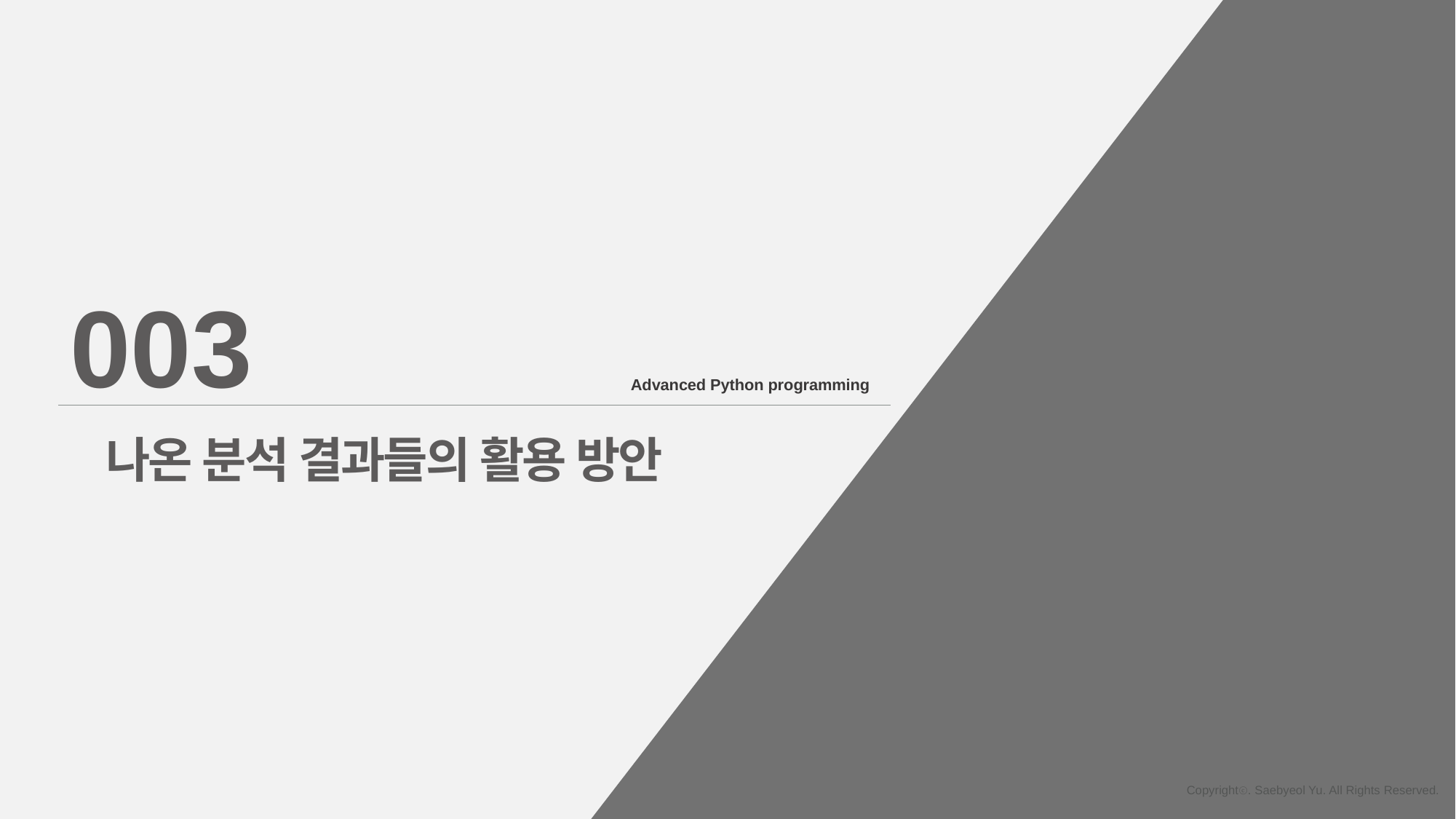

003
Advanced Python programming
나온 분석 결과들의 활용 방안